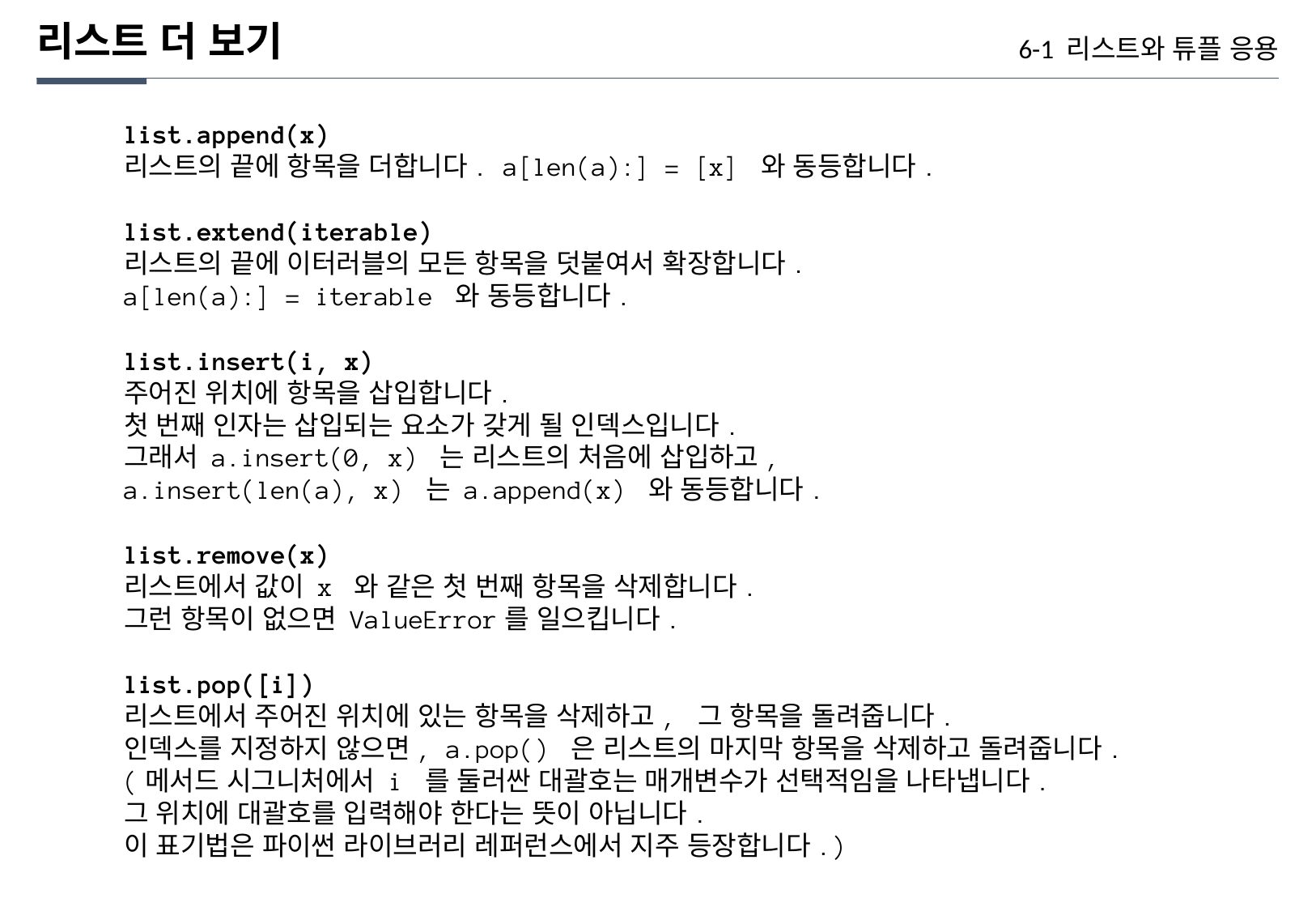

리스트 더 보기
6-1 리스트와 튜플 응용
list.append(x)
리스트의 끝에 항목을 더합니다. a[len(a):] = [x] 와 동등합니다.

list.extend(iterable)
리스트의 끝에 이터러블의 모든 항목을 덧붙여서 확장합니다.
a[len(a):] = iterable 와 동등합니다.

list.insert(i, x)
주어진 위치에 항목을 삽입합니다.
첫 번째 인자는 삽입되는 요소가 갖게 될 인덱스입니다.
그래서 a.insert(0, x) 는 리스트의 처음에 삽입하고,
a.insert(len(a), x) 는 a.append(x) 와 동등합니다.

list.remove(x)
리스트에서 값이 x 와 같은 첫 번째 항목을 삭제합니다.
그런 항목이 없으면 ValueError를 일으킵니다.

list.pop([i])
리스트에서 주어진 위치에 있는 항목을 삭제하고, 그 항목을 돌려줍니다.
인덱스를 지정하지 않으면, a.pop() 은 리스트의 마지막 항목을 삭제하고 돌려줍니다.
(메서드 시그니처에서 i 를 둘러싼 대괄호는 매개변수가 선택적임을 나타냅니다.
그 위치에 대괄호를 입력해야 한다는 뜻이 아닙니다.
이 표기법은 파이썬 라이브러리 레퍼런스에서 지주 등장합니다.)